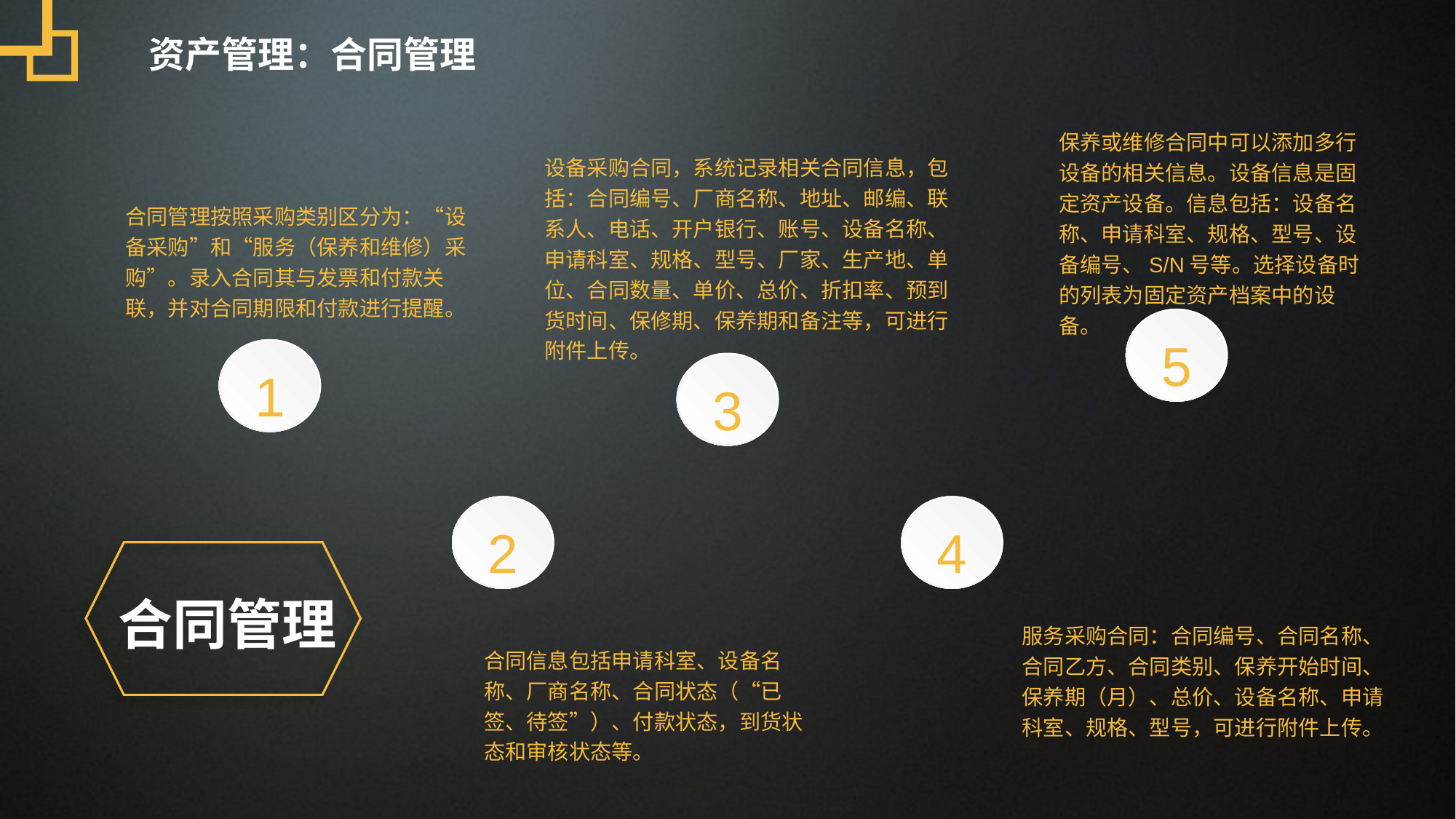

资产管理：合同管理

保养或维修合同中可以添加多行设备的相关信息。设备信息是固定资产设备。信息包括：设备名称、申请科室、规格、型号、设备编号、S/N号等。选择设备时的列表为固定资产档案中的设备。
设备采购合同，系统记录相关合同信息，包括：合同编号、厂商名称、地址、邮编、联系人、电话、开户银行、账号、设备名称、申请科室、规格、型号、厂家、生产地、单位、合同数量、单价、总价、折扣率、预到货时间、保修期、保养期和备注等，可进行附件上传。
合同管理按照采购类别区分为：“设备采购”和“服务（保养和维修）采购”。录入合同其与发票和付款关联，并对合同期限和付款进行提醒。

5

1

3

2

4

合同管理
服务采购合同：合同编号、合同名称、合同乙方、合同类别、保养开始时间、保养期（月）、总价、设备名称、申请科室、规格、型号，可进行附件上传。
合同信息包括申请科室、设备名称、厂商名称、合同状态（“已签、待签”）、付款状态，到货状态和审核状态等。